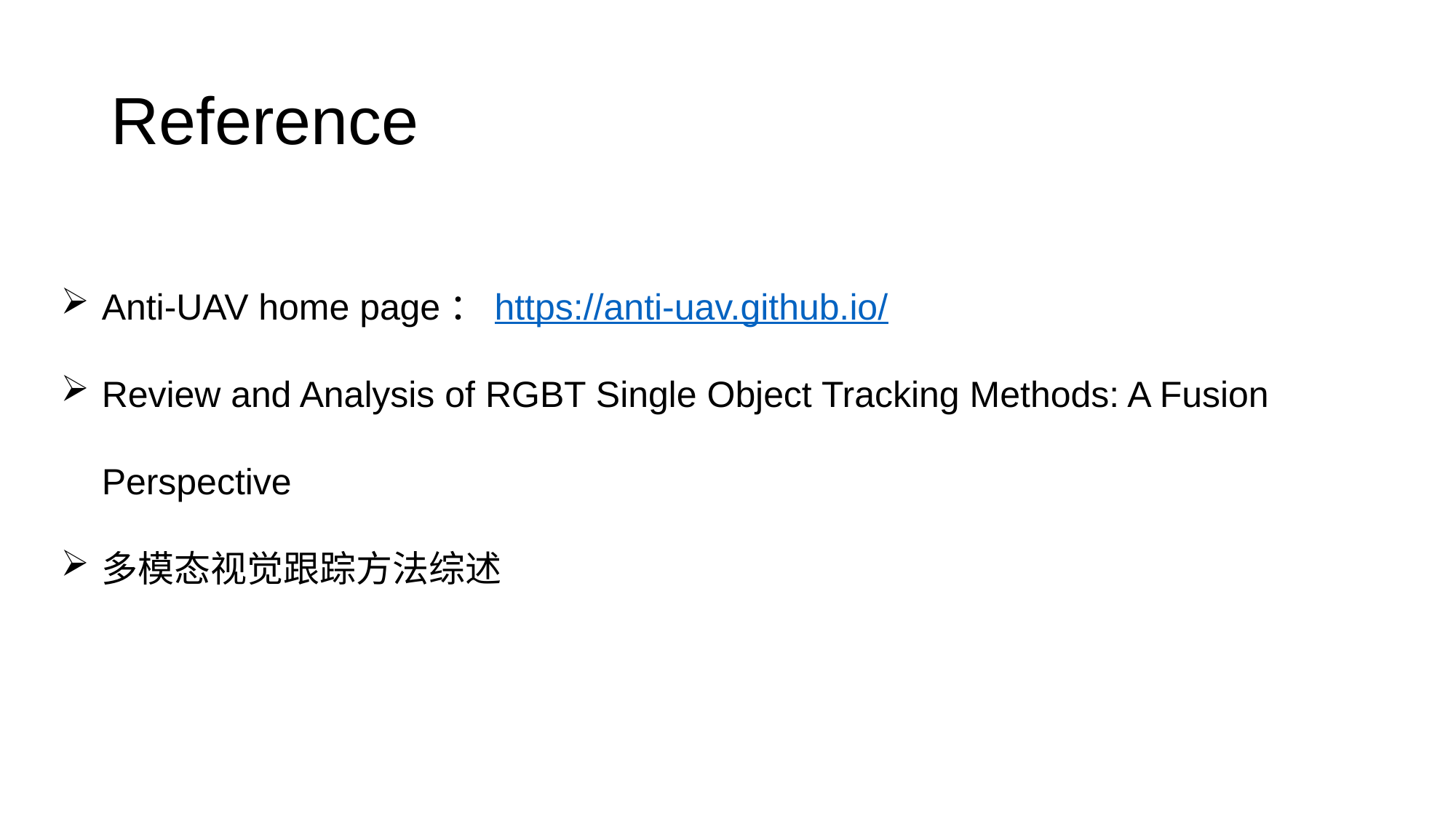

# Reference
Anti-UAV home page：https://anti-uav.github.io/
Review and Analysis of RGBT Single Object Tracking Methods: A Fusion Perspective
多模态视觉跟踪方法综述